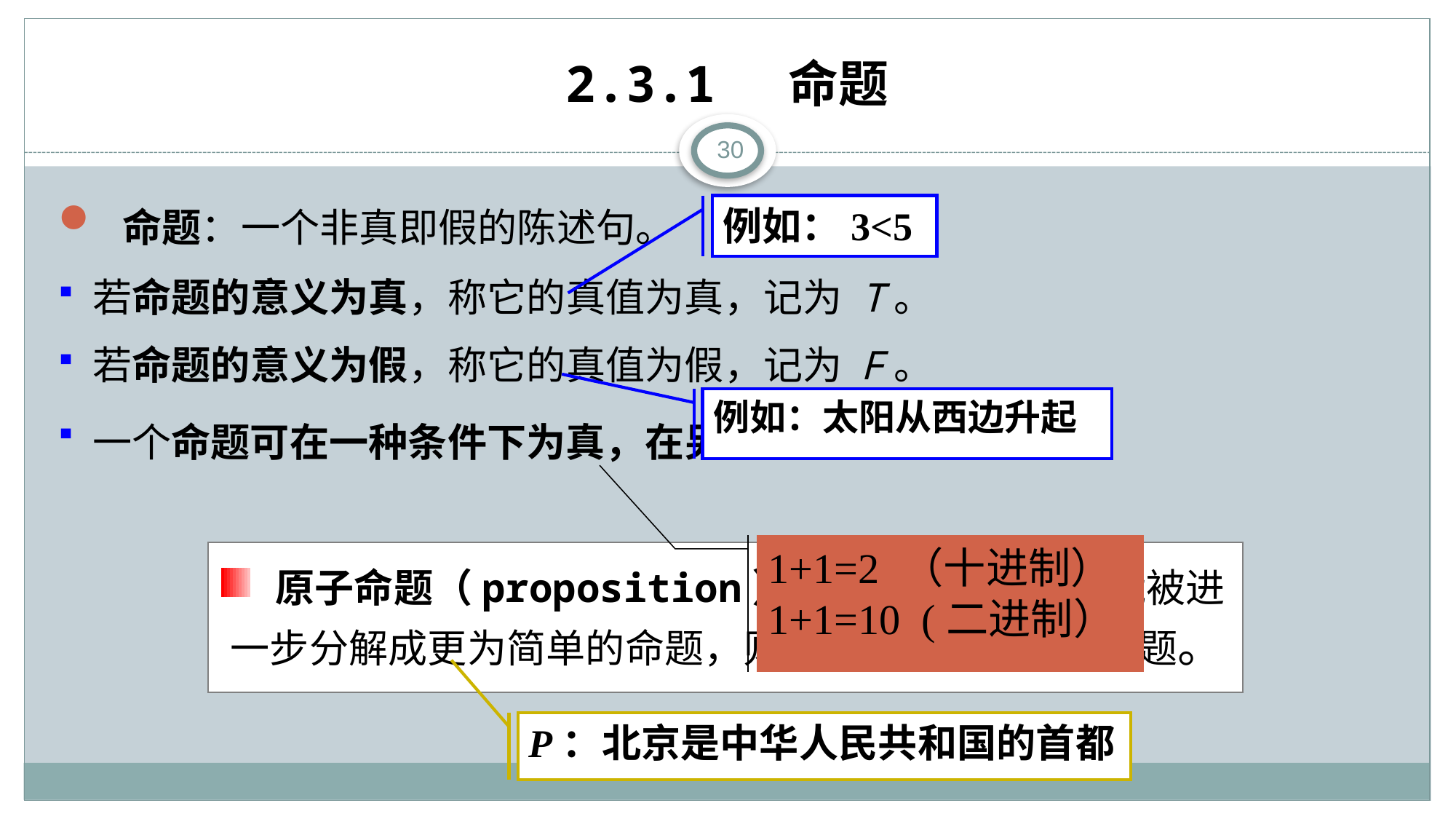

# 2.3.1  命题
30
 命题：一个非真即假的陈述句。
 若命题的意义为真，称它的真值为真，记为 T。
 若命题的意义为假，称它的真值为假，记为 F。
 一个命题可在一种条件下为真，在另一种条件下为假。
例如：3<5
例如：太阳从西边升起

1+1=2  （十进制）
1+1=10  (二进制）
 原子命题（proposition）：如果一个命题不能被进一步分解成更为简单的命题，则该命题就称为原子命题。
P：北京是中华人民共和国的首都